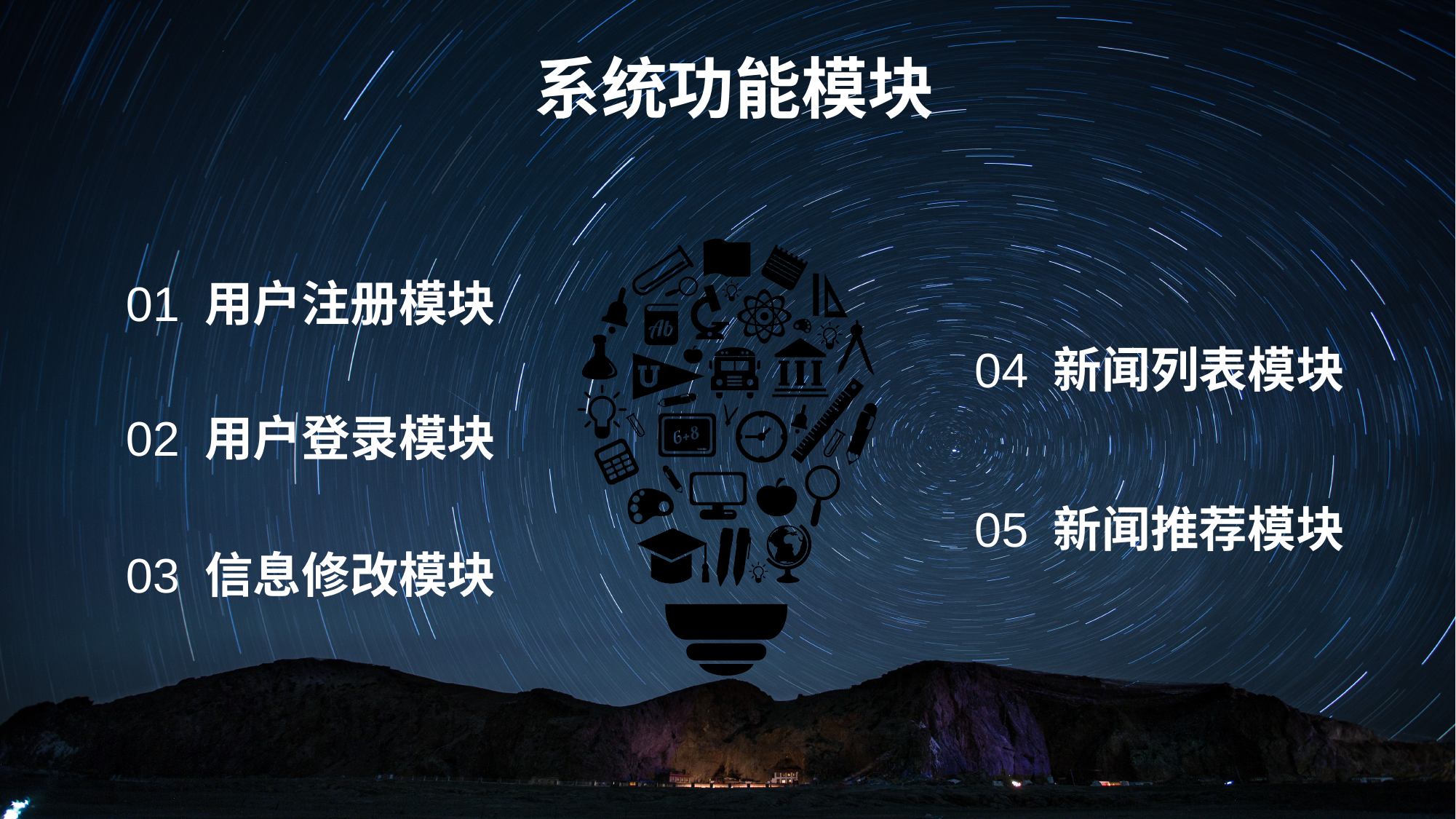

系统功能模块

01 用户注册模块
04 新闻列表模块
02 用户登录模块
05 新闻推荐模块
03 信息修改模块